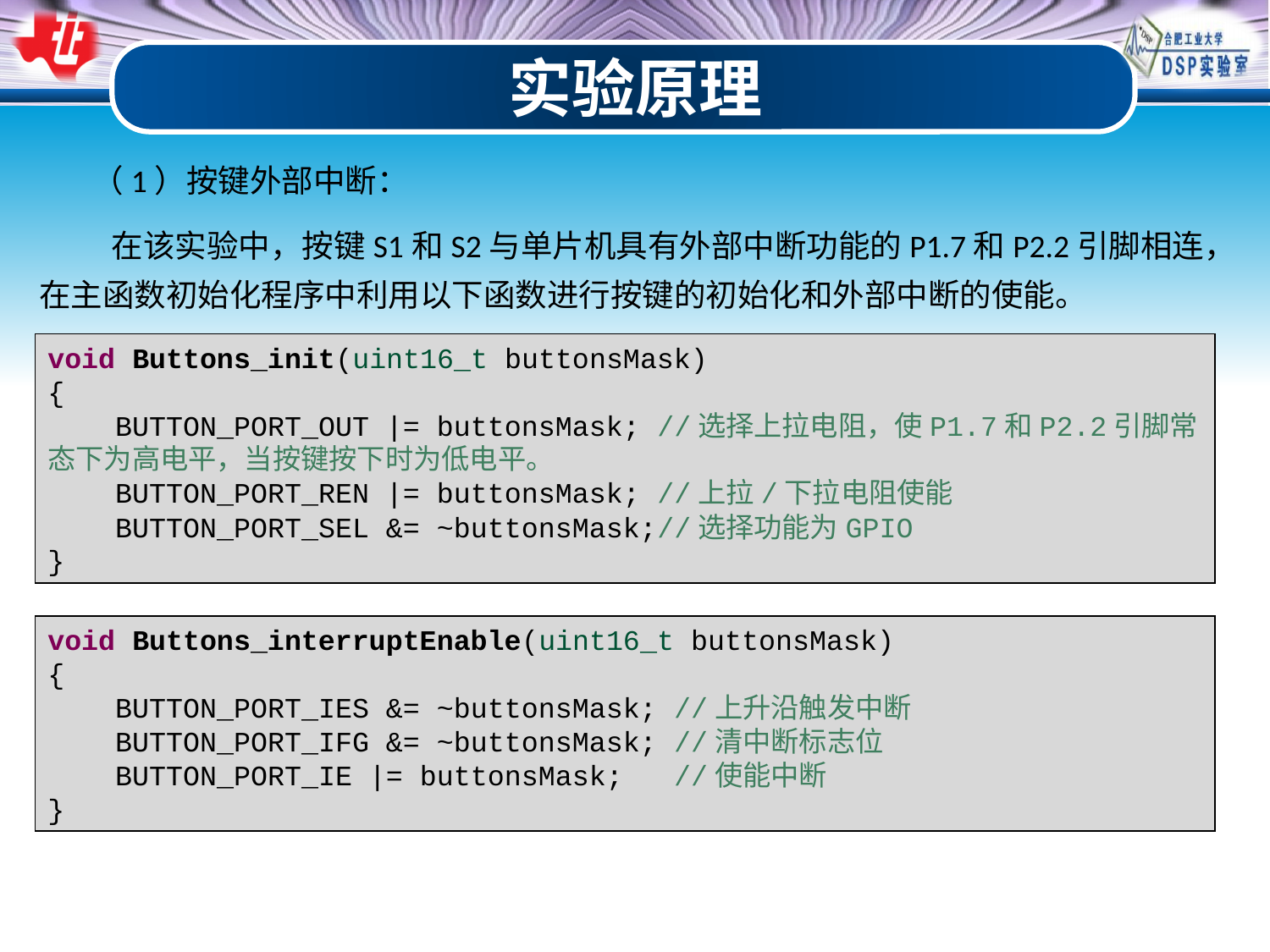

实验原理
（1）按键外部中断：
         在该实验中，按键S1和S2与单片机具有外部中断功能的P1.7和P2.2引脚相连，
在主函数初始化程序中利用以下函数进行按键的初始化和外部中断的使能。
void Buttons_init(uint16_t buttonsMask)
{
    BUTTON_PORT_OUT |= buttonsMask; //选择上拉电阻，使P1.7和P2.2引脚常态下为高电平，当按键按下时为低电平。
    BUTTON_PORT_REN |= buttonsMask; //上拉/下拉电阻使能
    BUTTON_PORT_SEL &= ~buttonsMask;//选择功能为GPIO
}
void Buttons_interruptEnable(uint16_t buttonsMask)
{
    BUTTON_PORT_IES &= ~buttonsMask; //上升沿触发中断
    BUTTON_PORT_IFG &= ~buttonsMask; //清中断标志位
    BUTTON_PORT_IE |= buttonsMask;   //使能中断
}